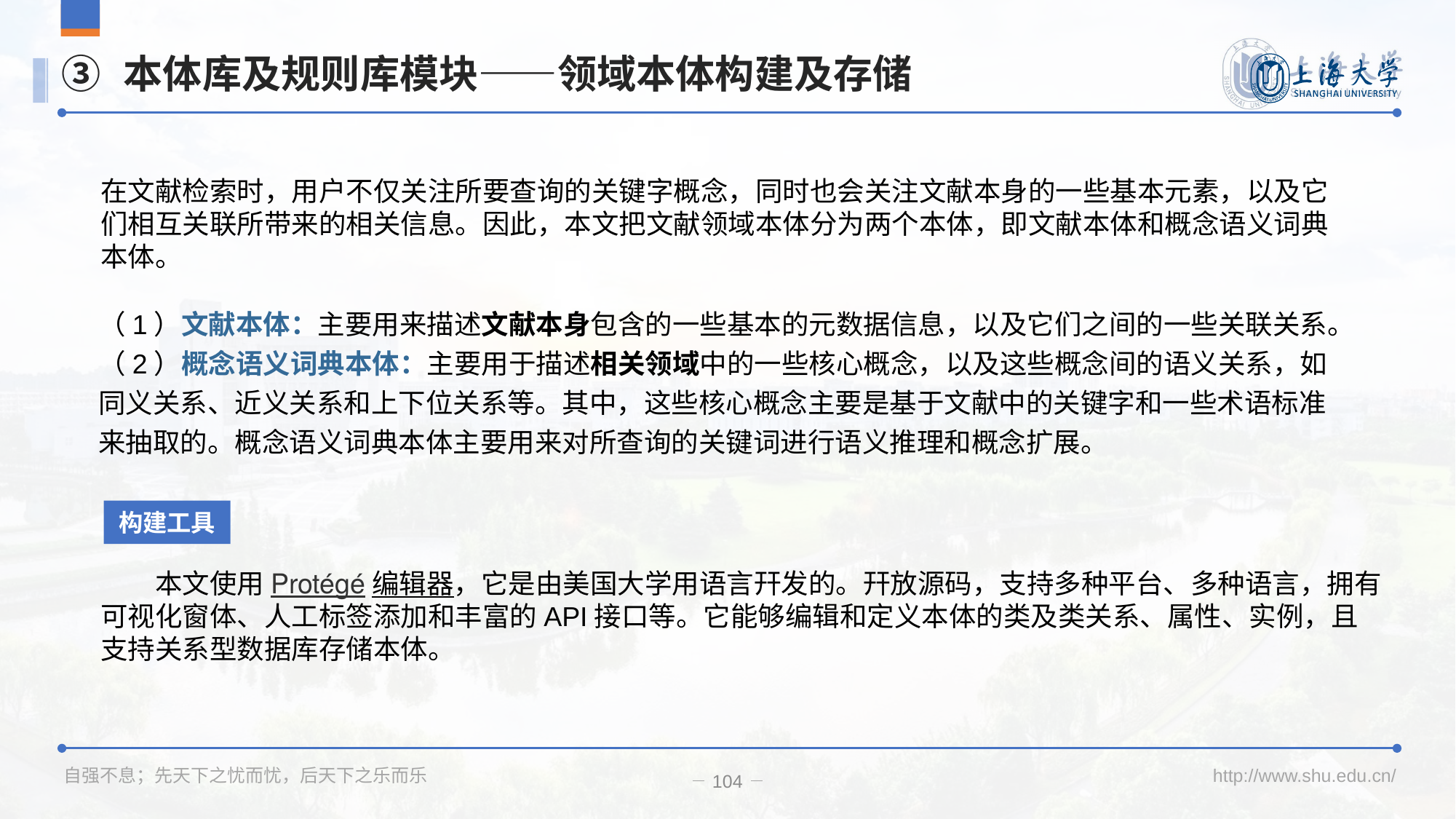

# 本体库及规则库模块——领域本体构建及存储
在文献检索时，用户不仅关注所要查询的关键字概念，同时也会关注文献本身的一些基本元素，以及它们相互关联所带来的相关信息。因此，本文把文献领域本体分为两个本体，即文献本体和概念语义词典本体。
（1）文献本体：主要用来描述文献本身包含的一些基本的元数据信息，以及它们之间的一些关联关系。
（2）概念语义词典本体：主要用于描述相关领域中的一些核心概念，以及这些概念间的语义关系，如同义关系、近义关系和上下位关系等。其中，这些核心概念主要是基于文献中的关键字和一些术语标准来抽取的。概念语义词典本体主要用来对所查询的关键词进行语义推理和概念扩展。
构建工具
本文使用Protégé编辑器，它是由美国大学用语言幵发的。幵放源码，支持多种平台、多种语言，拥有可视化窗体、人工标签添加和丰富的API接口等。它能够编辑和定义本体的类及类关系、属性、实例，且支持关系型数据库存储本体。
104